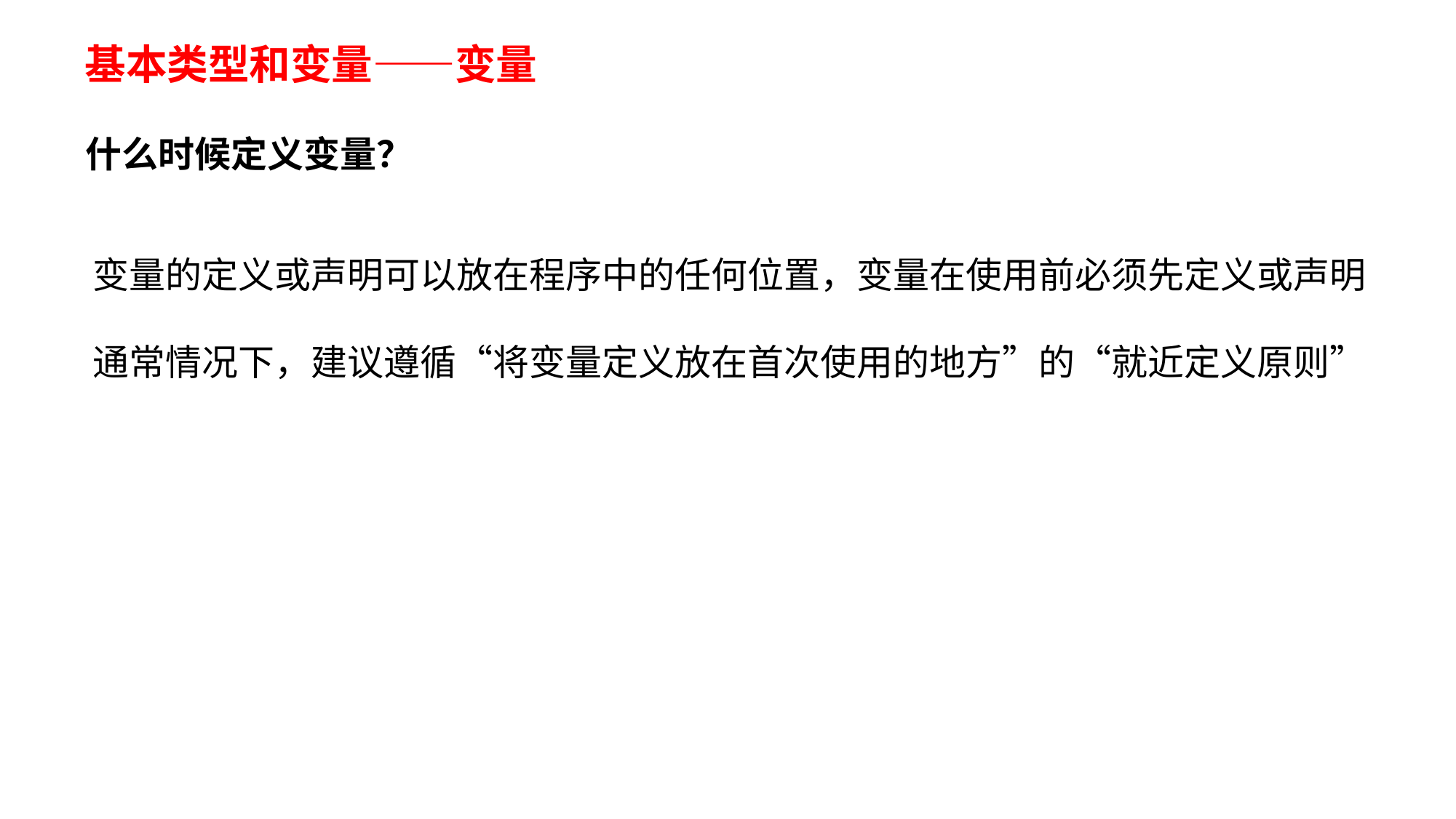

# 基本类型和变量——变量
什么时候定义变量？
变量的定义或声明可以放在程序中的任何位置，变量在使用前必须先定义或声明
通常情况下，建议遵循“将变量定义放在首次使用的地方”的“就近定义原则”